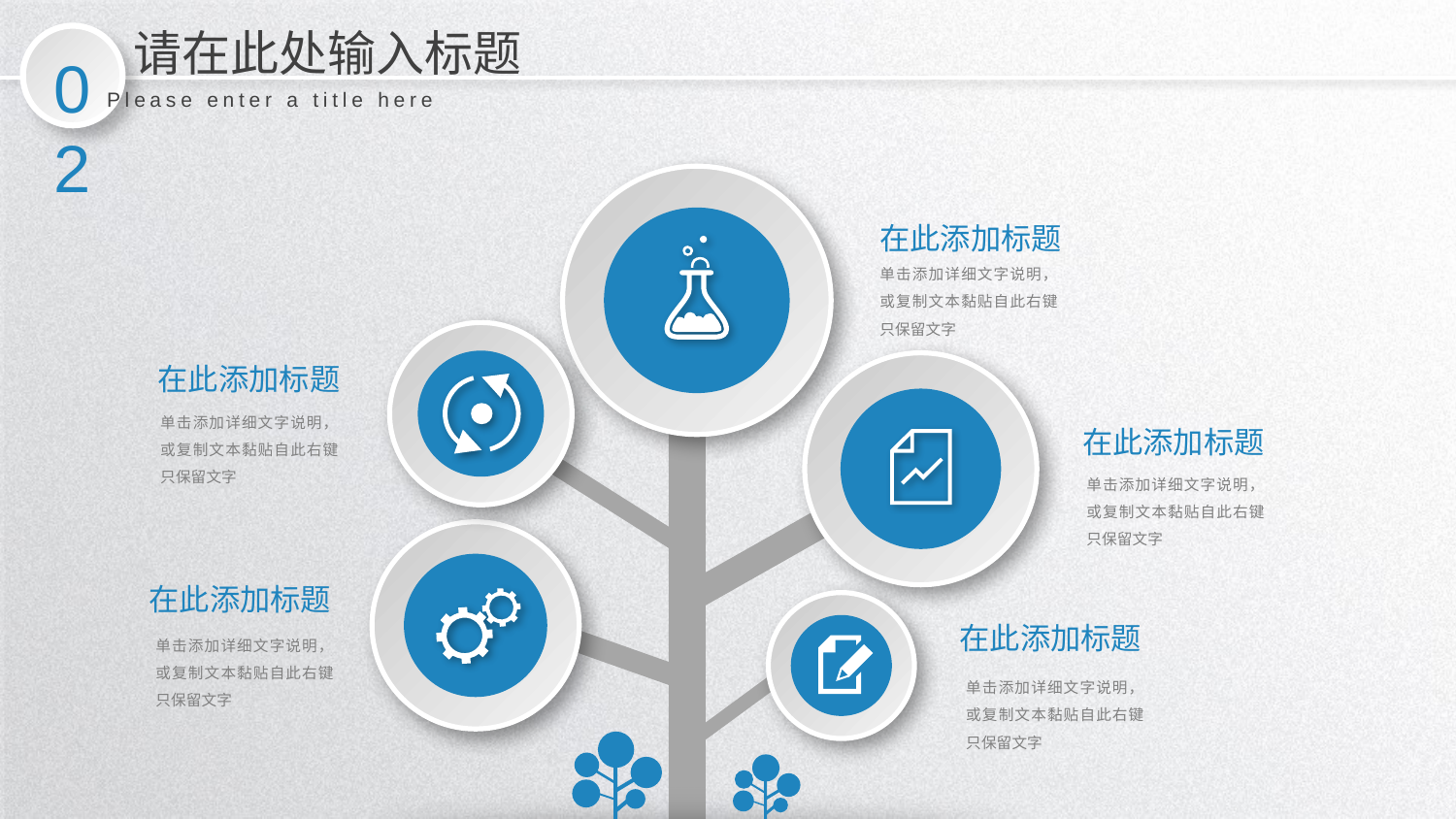

请在此处输入标题

02
Please enter a title here

在此添加标题
单击添加详细文字说明，或复制文本黏贴自此右键只保留文字

在此添加标题

单击添加详细文字说明，或复制文本黏贴自此右键只保留文字

在此添加标题
单击添加详细文字说明，或复制文本黏贴自此右键只保留文字

在此添加标题

在此添加标题
单击添加详细文字说明，或复制文本黏贴自此右键只保留文字
单击添加详细文字说明，或复制文本黏贴自此右键只保留文字